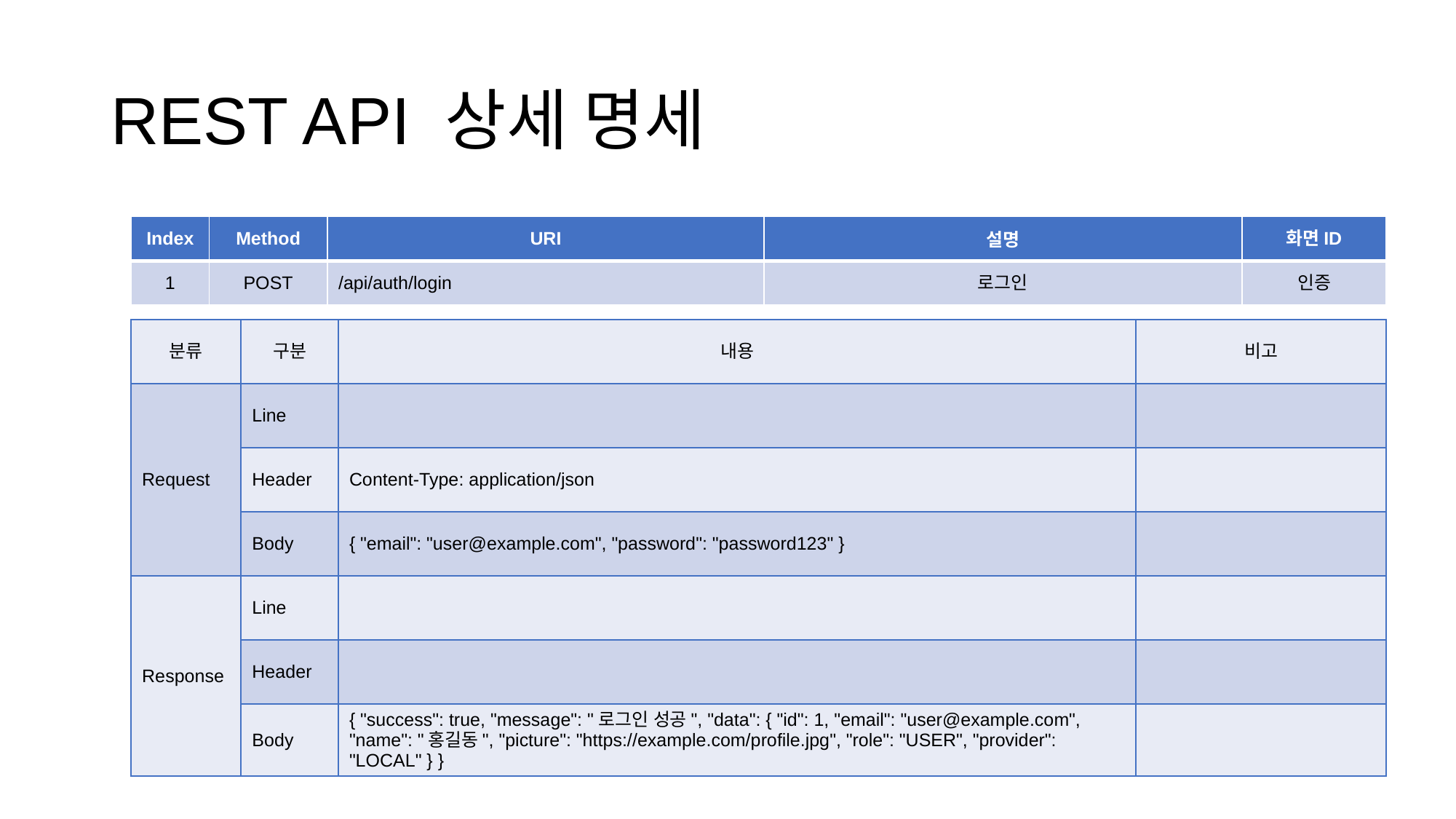

# REST API 상세 명세
| Index | Method | URI | 설명 | 화면ID |
| --- | --- | --- | --- | --- |
| 1 | POST | /api/auth/login | 로그인 | 인증 |
| 분류 | 구분 | 내용 | 비고 |
| --- | --- | --- | --- |
| Request | Line |  |  |
|  | Header | Content-Type: application/json |  |
|  | Body | { "email": "user@example.com", "password": "password123" } |  |
| Response | Line |  |  |
|  | Header |  |  |
|  | Body | { "success": true, "message": "로그인 성공", "data": { "id": 1, "email": "user@example.com", "name": "홍길동", "picture": "https://example.com/profile.jpg", "role": "USER", "provider": "LOCAL" } } |  |